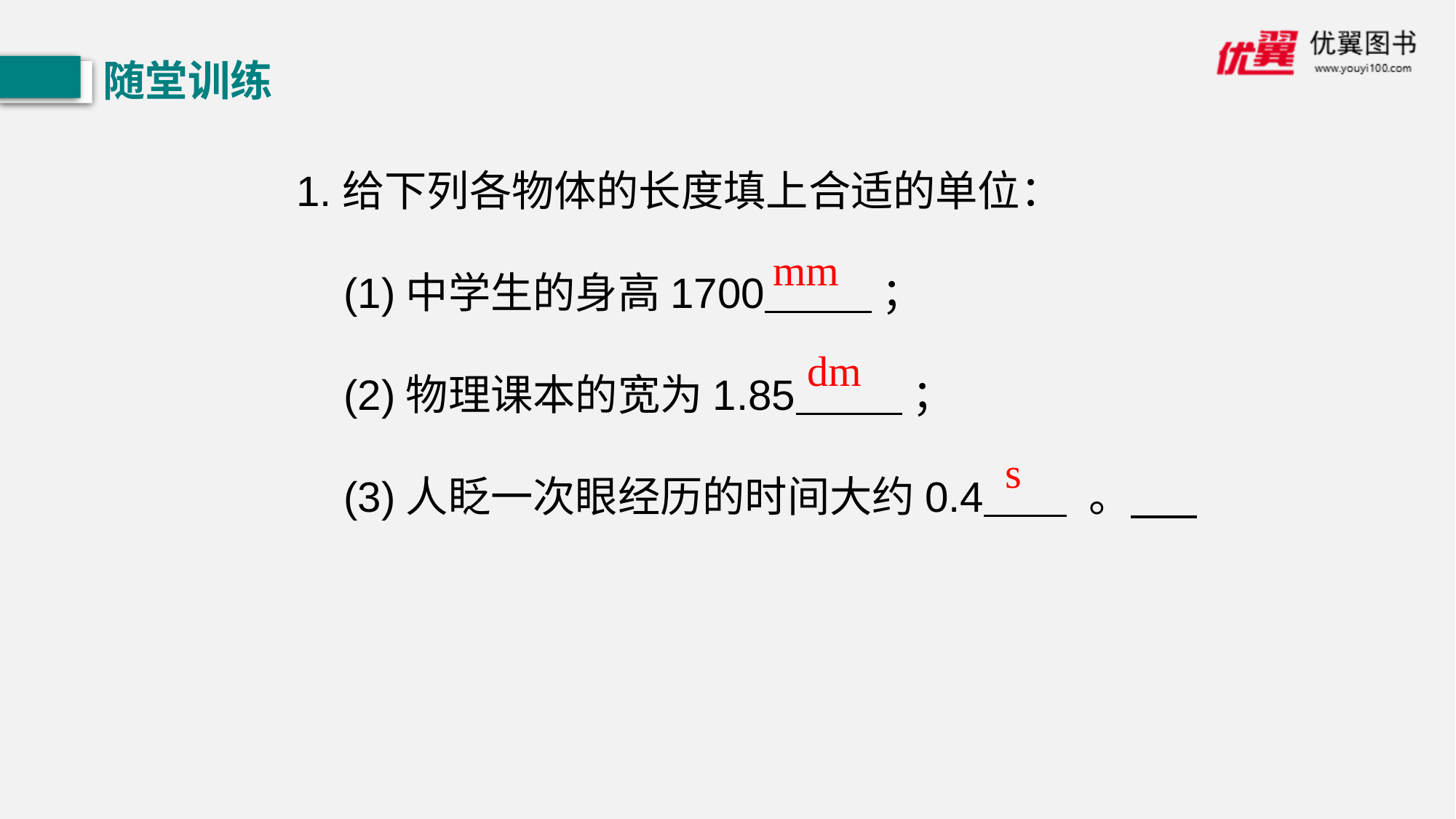

随堂训练

1.给下列各物体的长度填上合适的单位：
    (1)中学生的身高1700         ；
    (2)物理课本的宽为1.85         ；
    (3)人眨一次眼经历的时间大约0.4        。
mm
dm
s